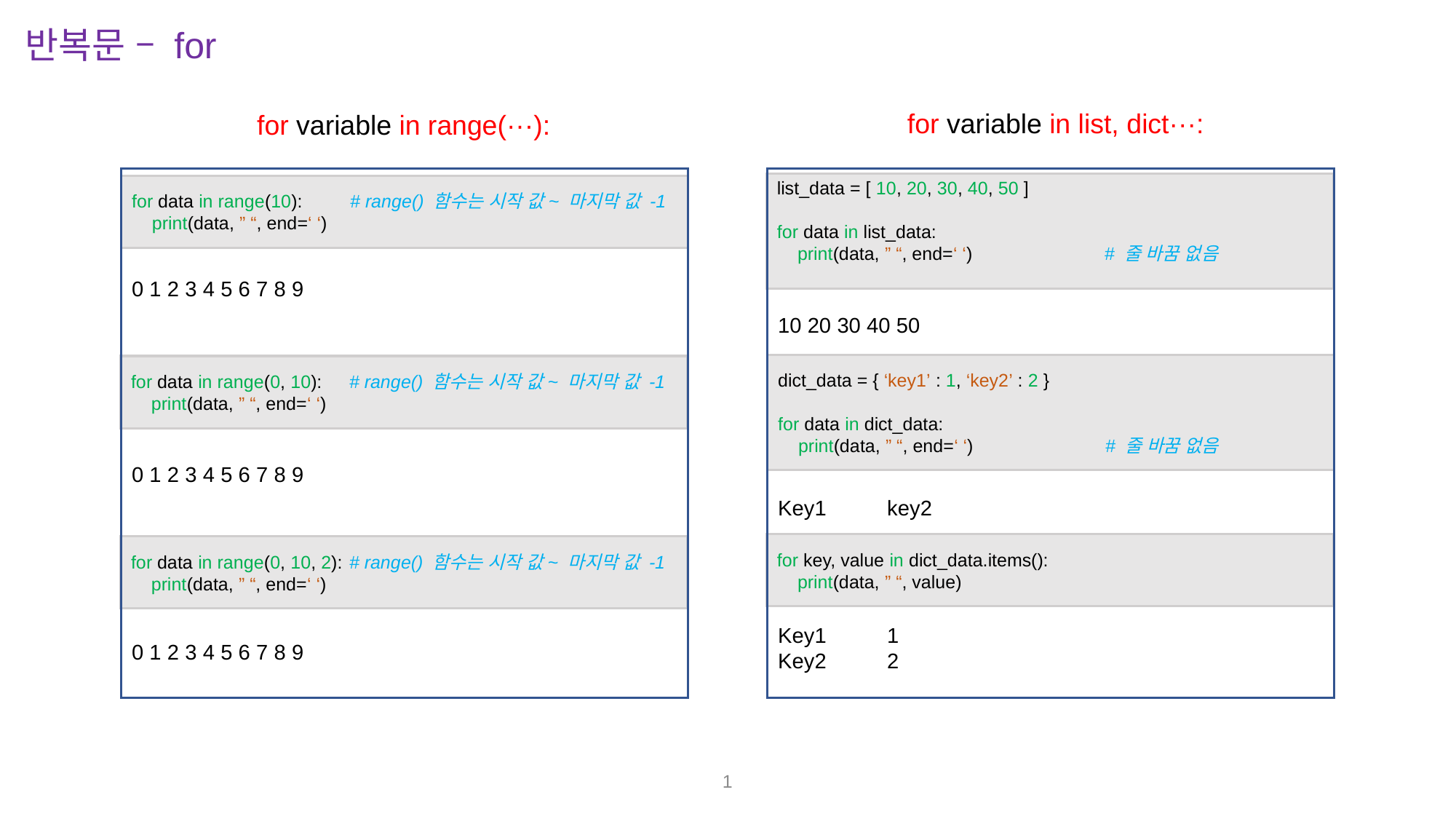

반복문 – for
for variable in list, dict···:
for variable in range(···):

for data in range(10):	# range() 함수는 시작 값~ 마지막 값 -1
    print(data, ” “, end=‘ ‘)
0 1 2 3 4 5 6 7 8 9
for data in range(0, 10):	# range() 함수는 시작 값~ 마지막 값 -1
    print(data, ” “, end=‘ ‘)
0 1 2 3 4 5 6 7 8 9
for data in range(0, 10, 2):	# range() 함수는 시작 값~ 마지막 값 -1
    print(data, ” “, end=‘ ‘)
0 1 2 3 4 5 6 7 8 9

list_data = [ 10, 20, 30, 40, 50 ]

for data in list_data:
    print(data, ” “, end=‘ ‘)		# 줄 바꿈 없음
10 20 30 40 50
dict_data = { ‘key1’ : 1, ‘key2’ : 2 }

for data in dict_data:
    print(data, ” “, end=‘ ‘)		# 줄 바꿈 없음
Key1	key2
for key, value in dict_data.items():
    print(data, ” “, value)
Key1	1
Key2	2
1